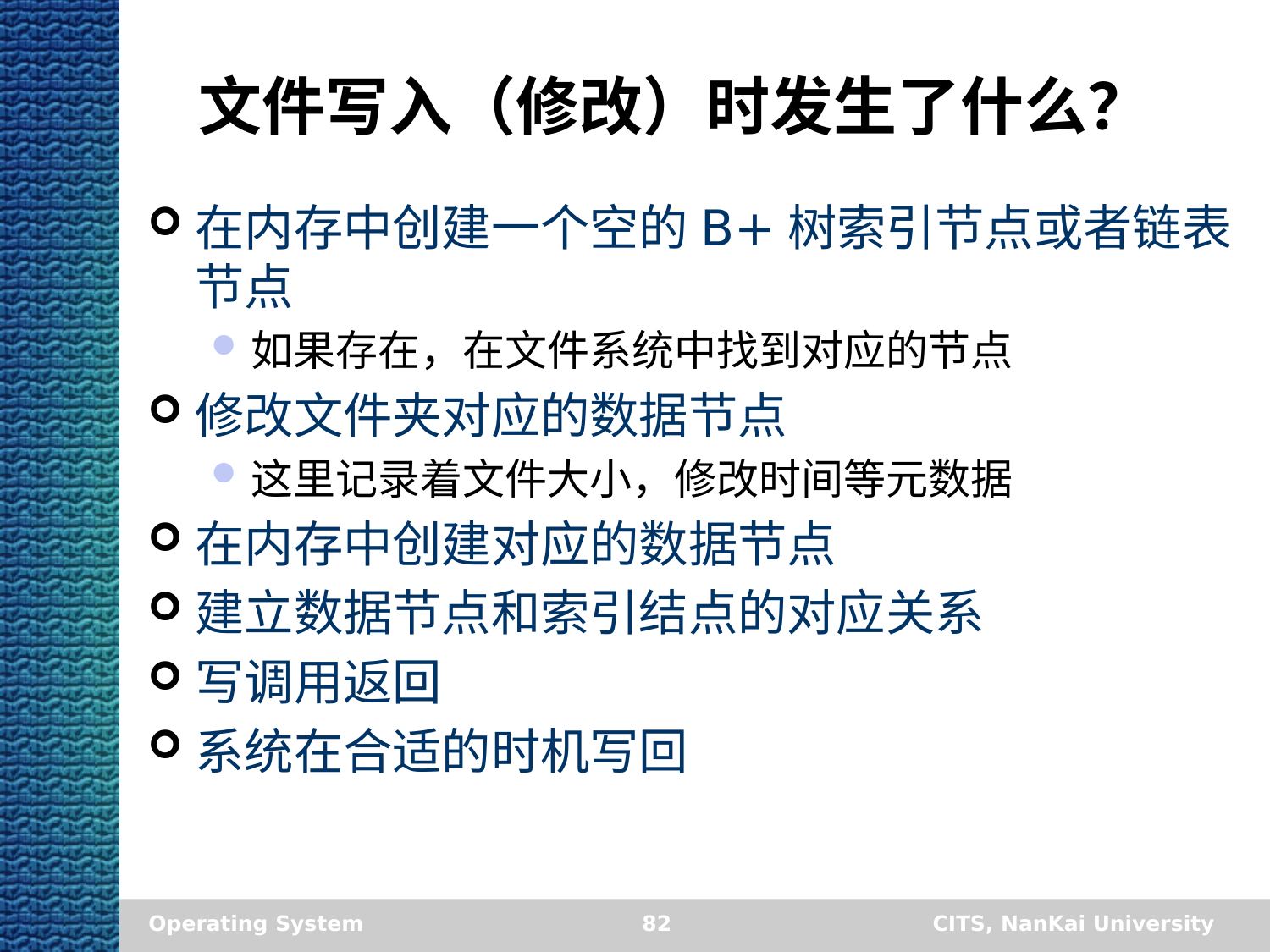

# 文件写入（修改）时发生了什么？
在内存中创建一个空的B+树索引节点或者链表节点
如果存在，在文件系统中找到对应的节点
修改文件夹对应的数据节点
这里记录着文件大小，修改时间等元数据
在内存中创建对应的数据节点
建立数据节点和索引结点的对应关系
写调用返回
系统在合适的时机写回

Operating System
82
CITS, NanKai University